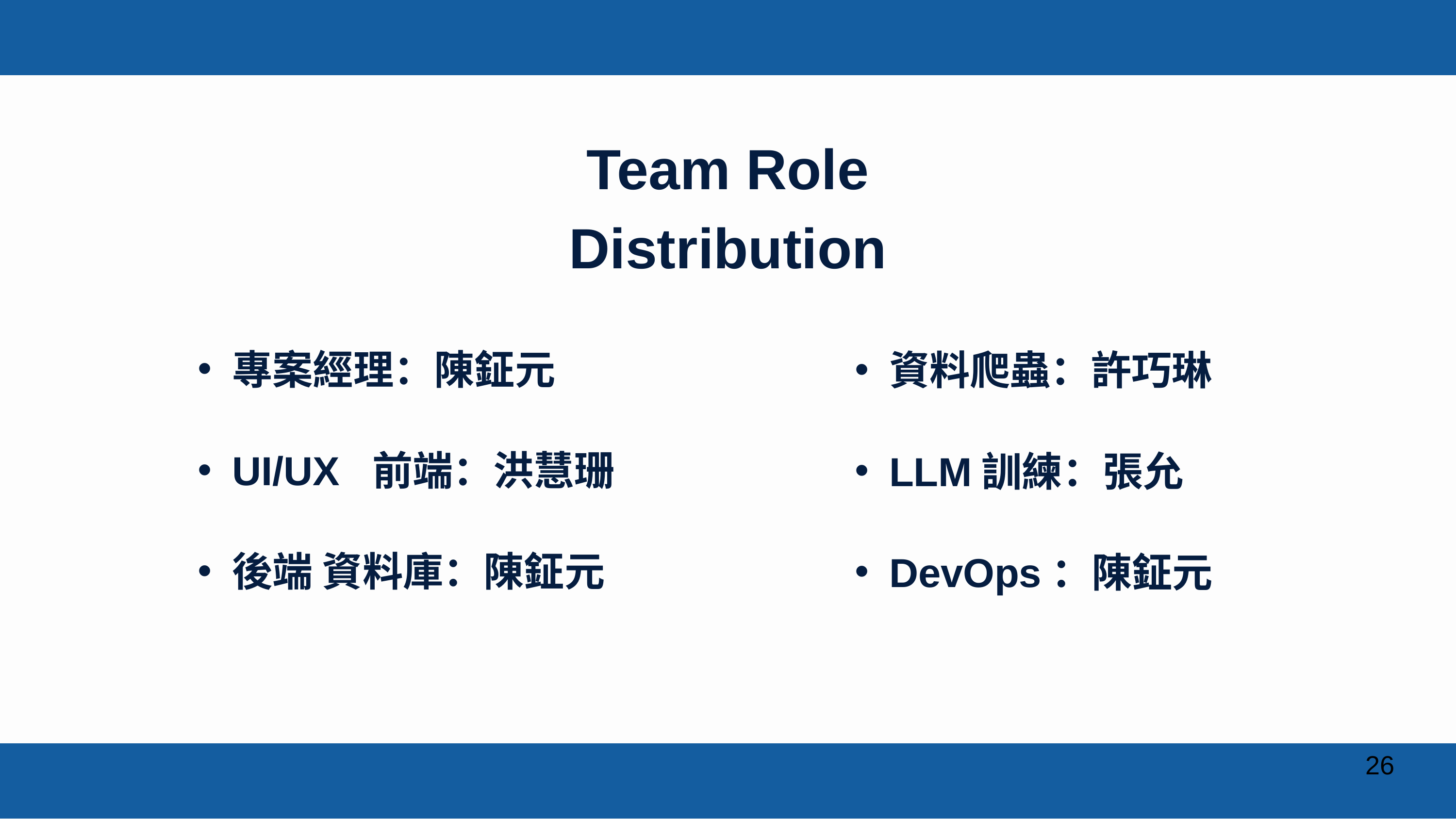

Team Role Distribution
專案經理：陳鉦元
UI/UX  前端：洪慧珊
後端 資料庫：陳鉦元
資料爬蟲：許巧琳
LLM訓練：張允
DevOps：陳鉦元
26